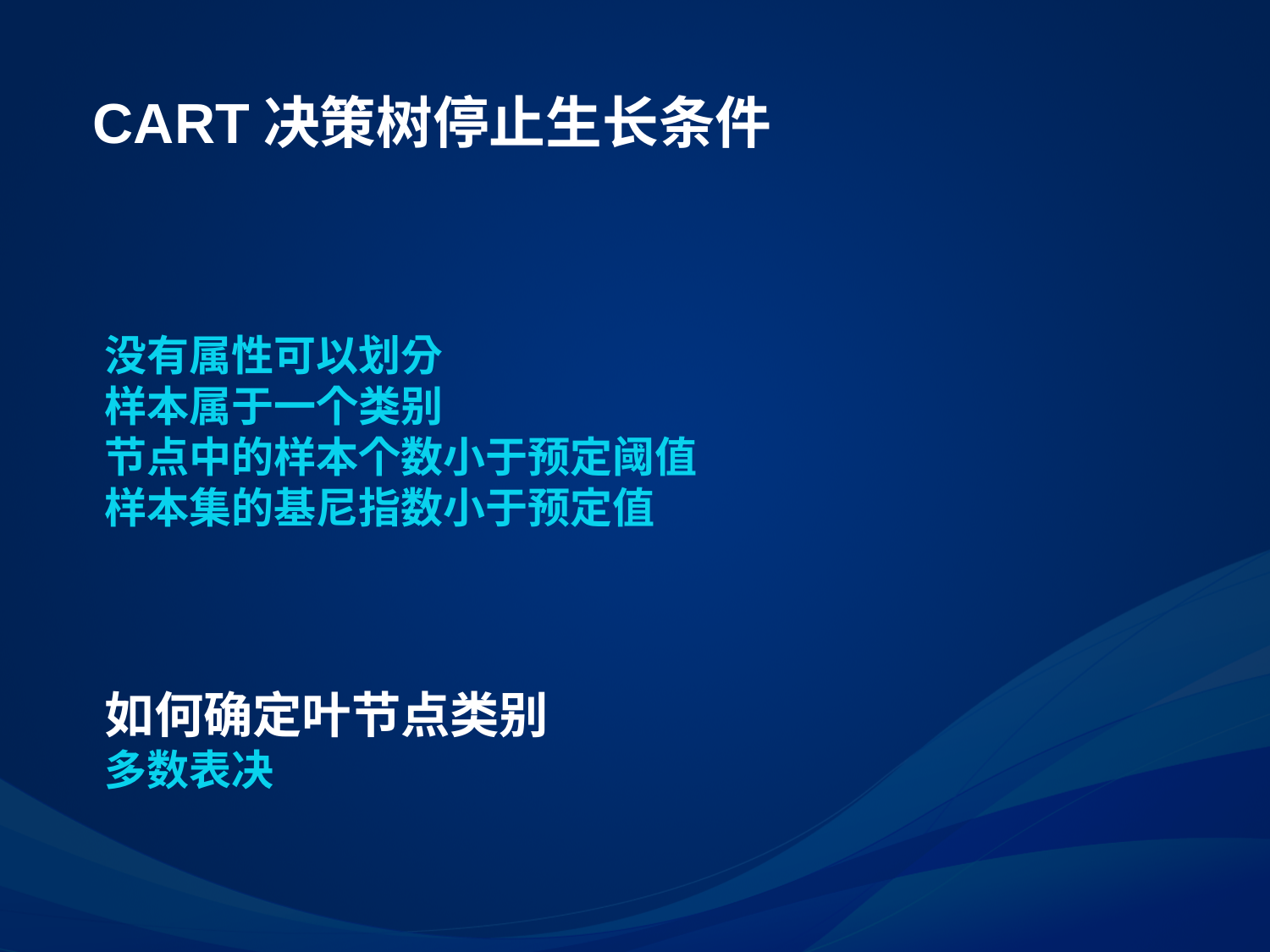

CART决策树停止生长条件

没有属性可以划分
样本属于一个类别
节点中的样本个数小于预定阈值
样本集的基尼指数小于预定值

如何确定叶节点类别
多数表决